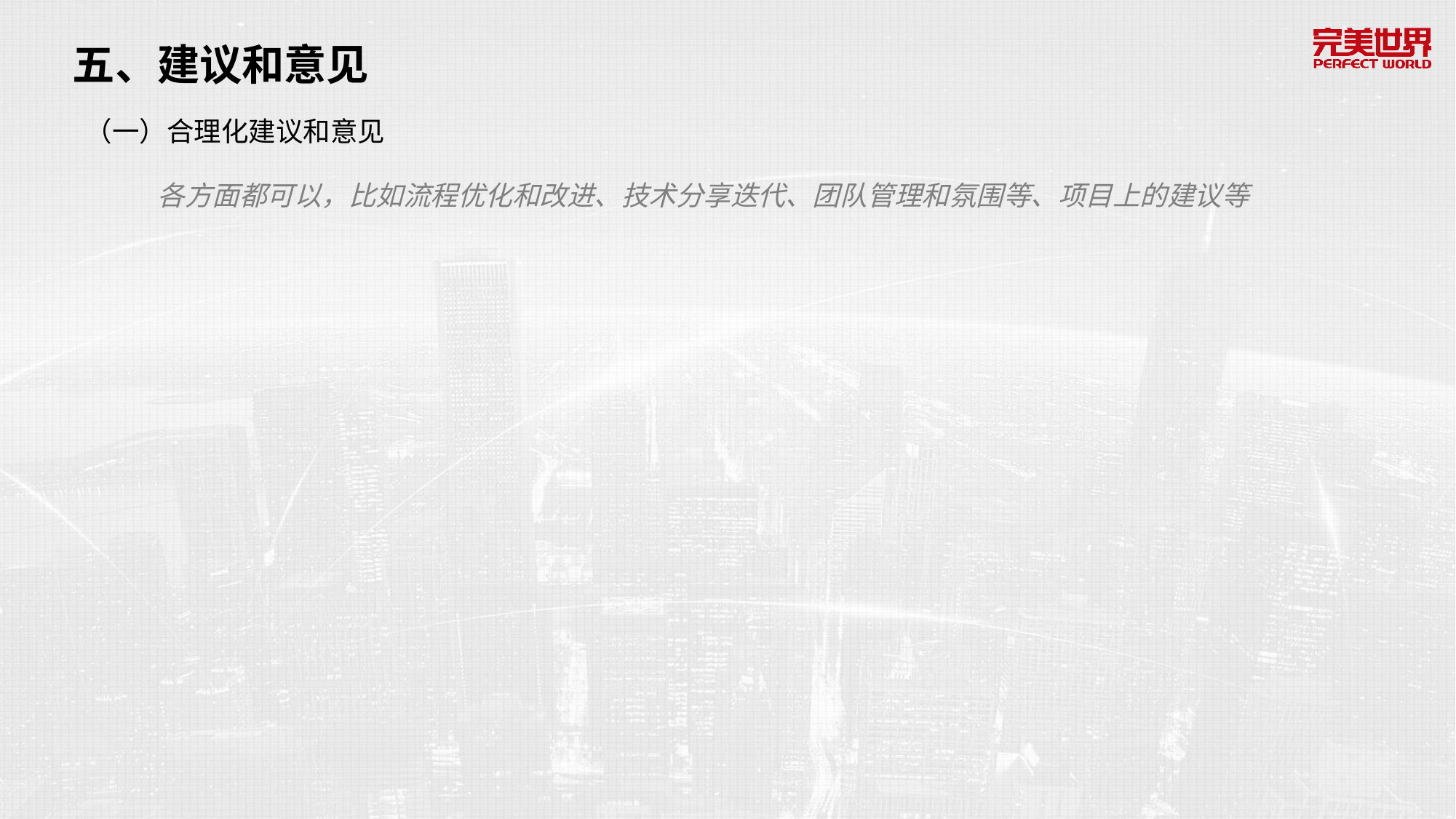

# 五、建议和意见
（一）合理化建议和意见
各方面都可以，比如流程优化和改进、技术分享迭代、团队管理和氛围等、项目上的建议等